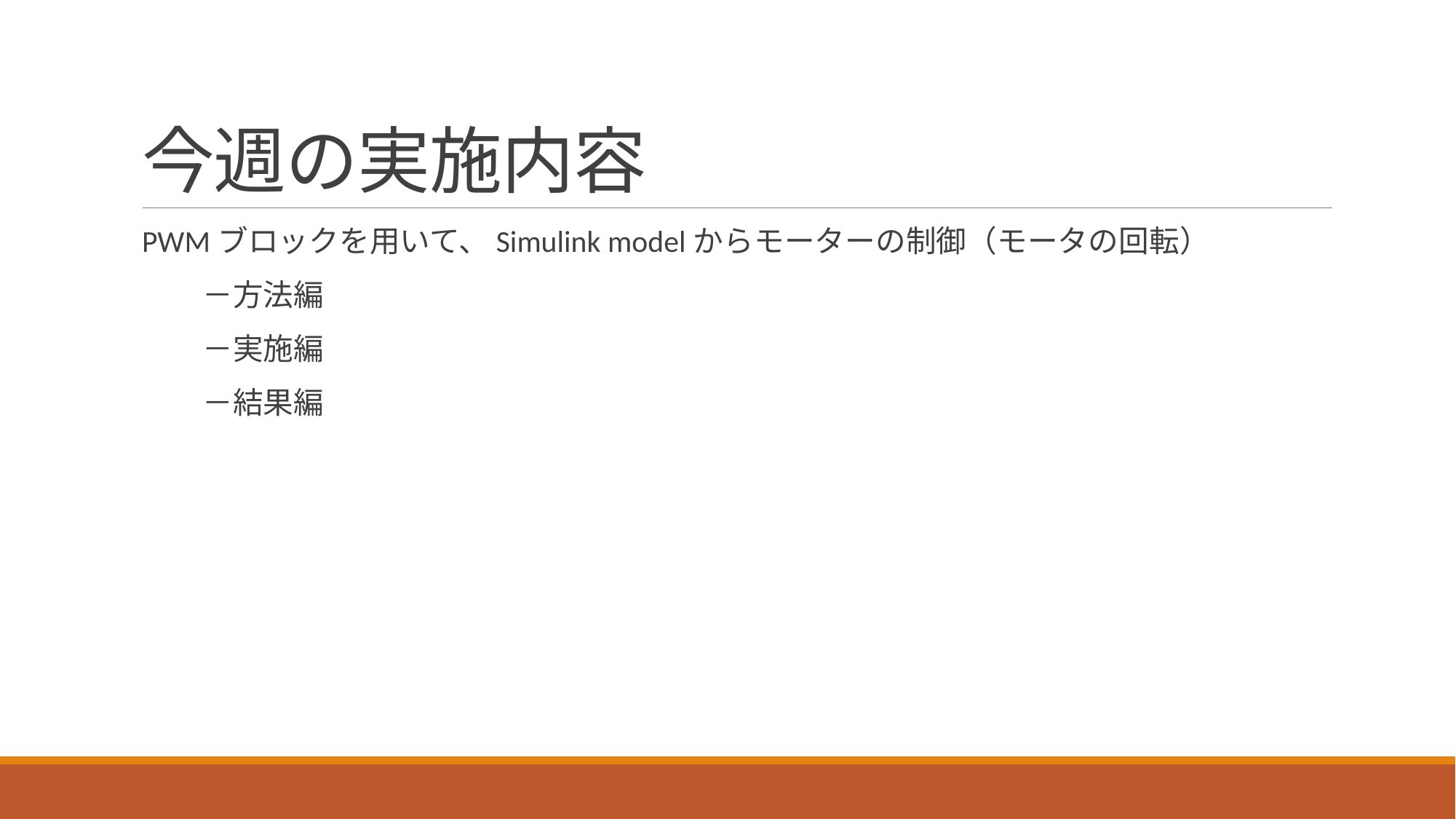

# 今週の実施内容
PWMブロックを用いて、Simulink modelからモーターの制御（モータの回転）
　　－方法編
　　－実施編
　　－結果編